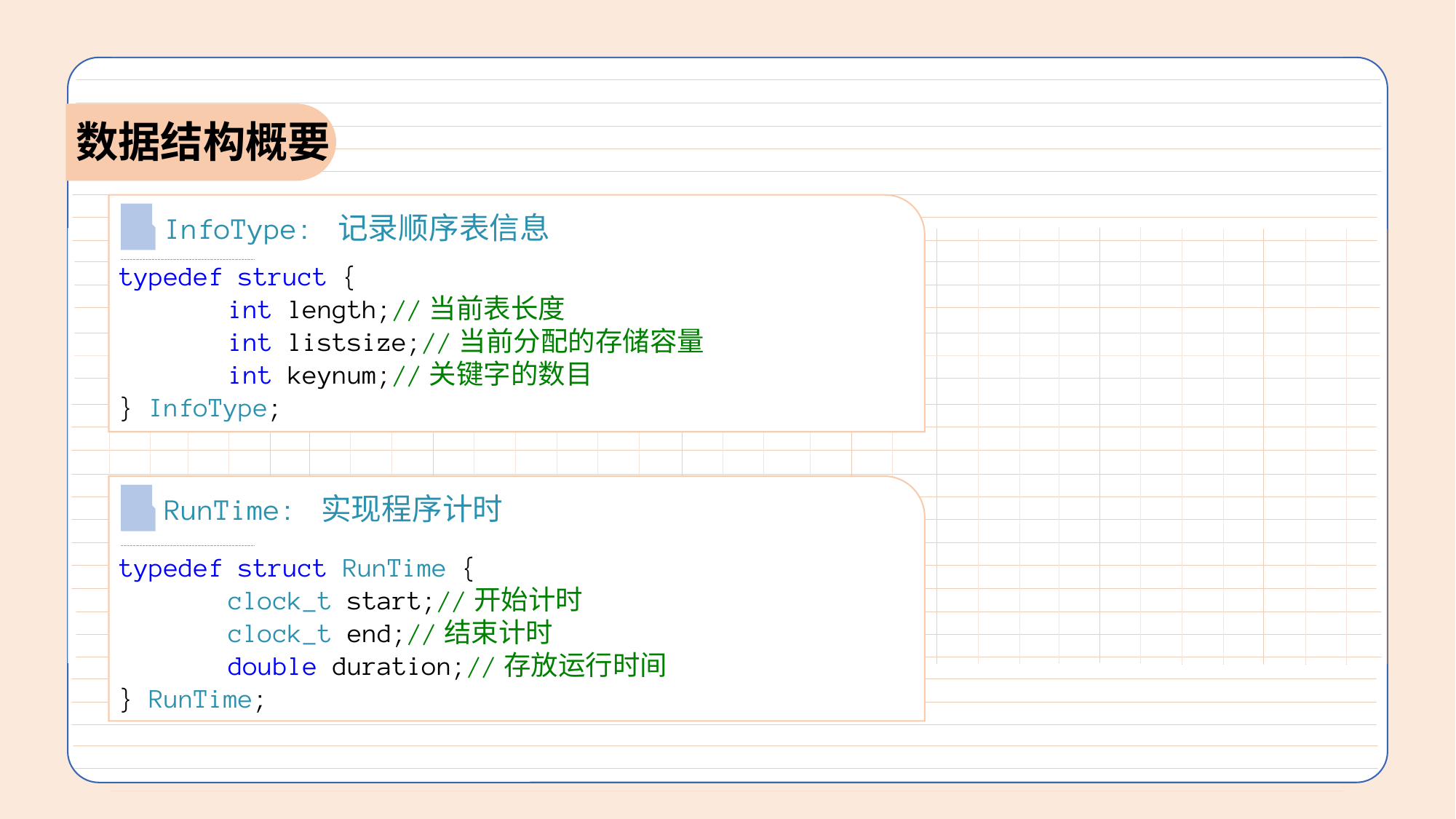

数据结构概要

InfoType: 记录顺序表信息
typedef struct {
	int length;//当前表长度
	int listsize;//当前分配的存储容量
	int keynum;//关键字的数目
} InfoType;

RunTime: 实现程序计时
typedef struct RunTime {
	clock_t start;//开始计时
	clock_t end;//结束计时
	double duration;//存放运行时间
} RunTime;